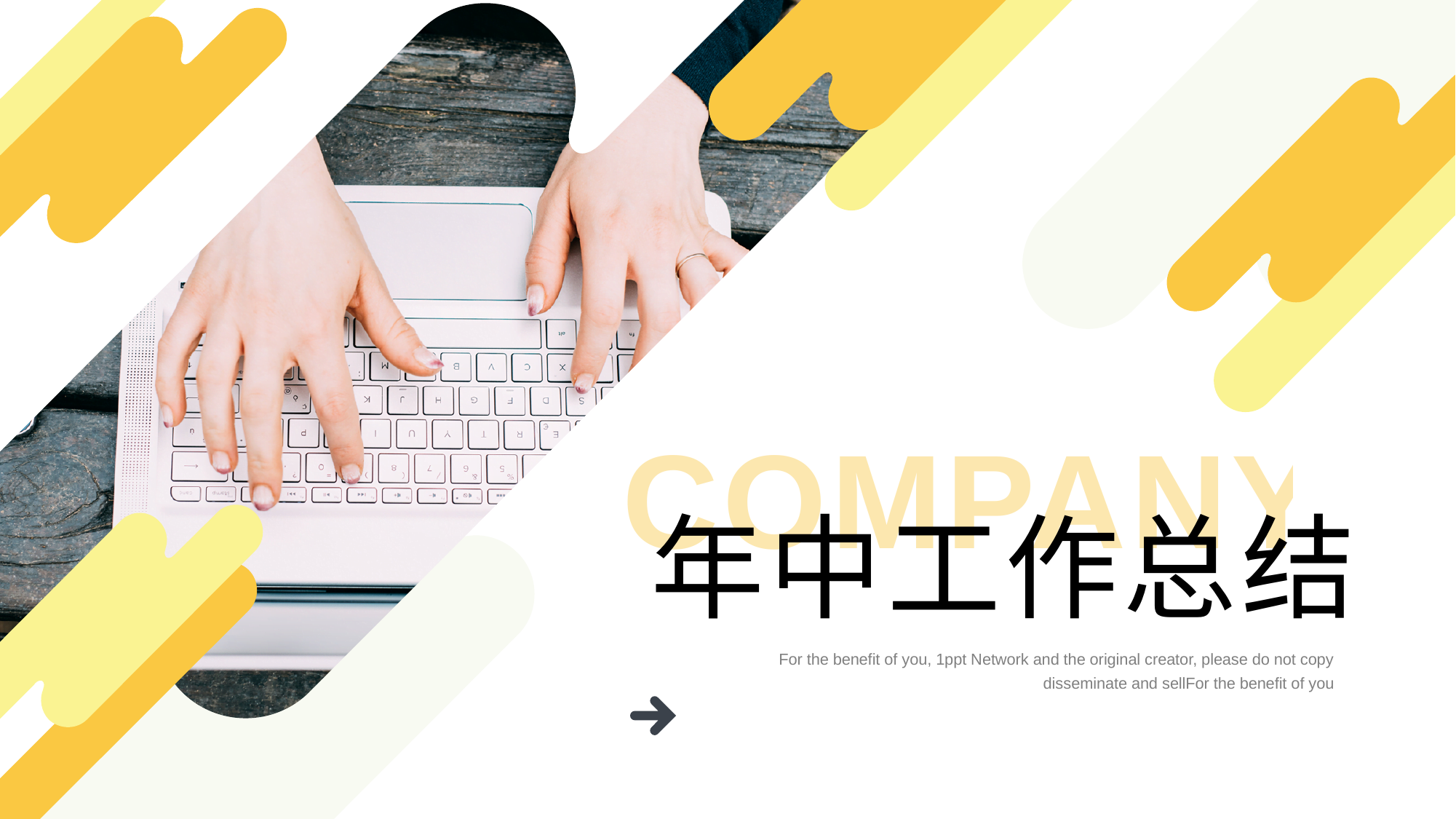

COMPANY
年中工作总结

For the benefit of you, 1ppt Network and the original creator, please do not copy
disseminate and sellFor the benefit of you